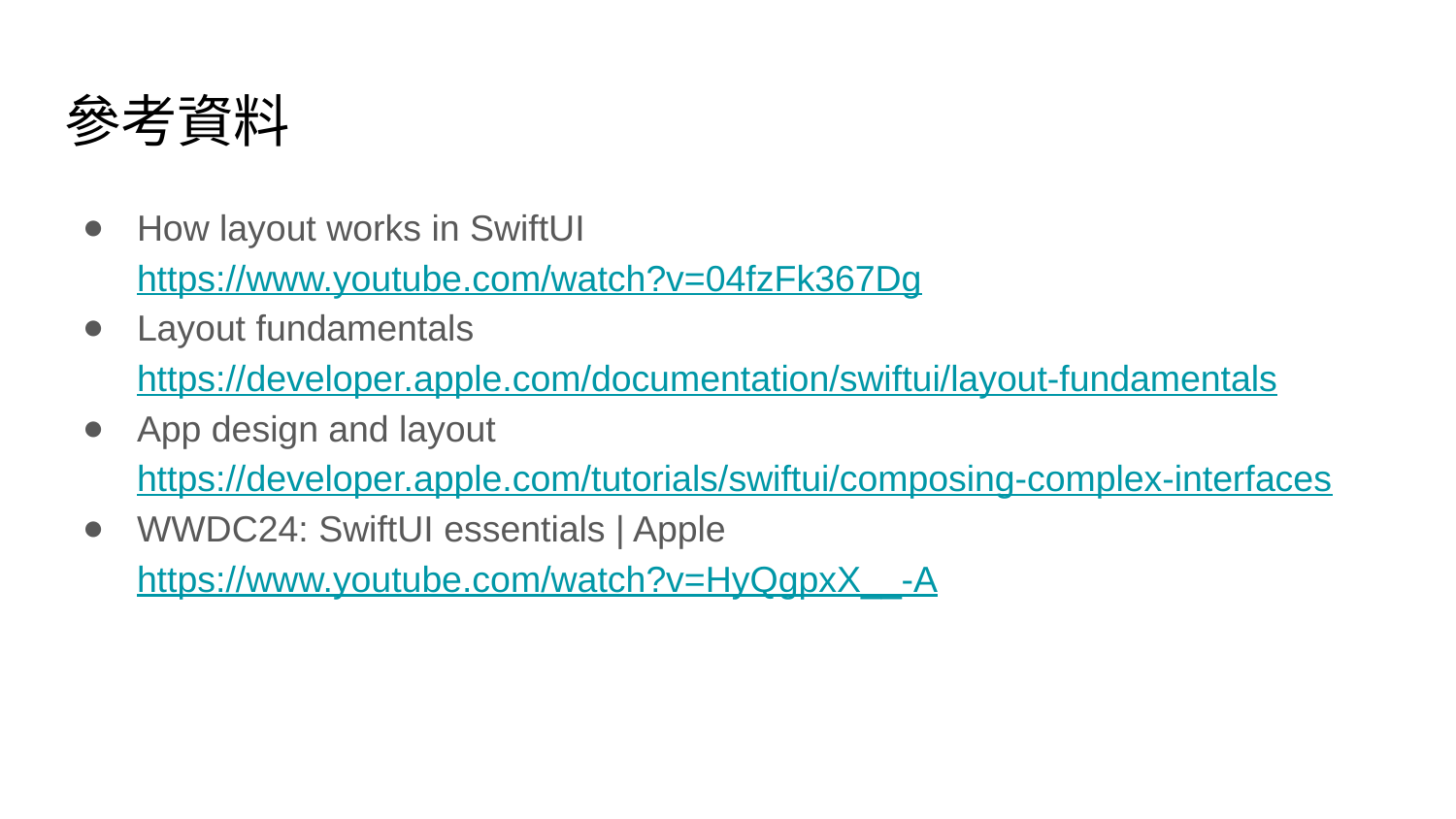

# 參考資料
How layout works in SwiftUI
https://www.youtube.com/watch?v=04fzFk367Dg
Layout fundamentals
https://developer.apple.com/documentation/swiftui/layout-fundamentals
App design and layout
https://developer.apple.com/tutorials/swiftui/composing-complex-interfaces
WWDC24: SwiftUI essentials | Apple
https://www.youtube.com/watch?v=HyQgpxX__-A